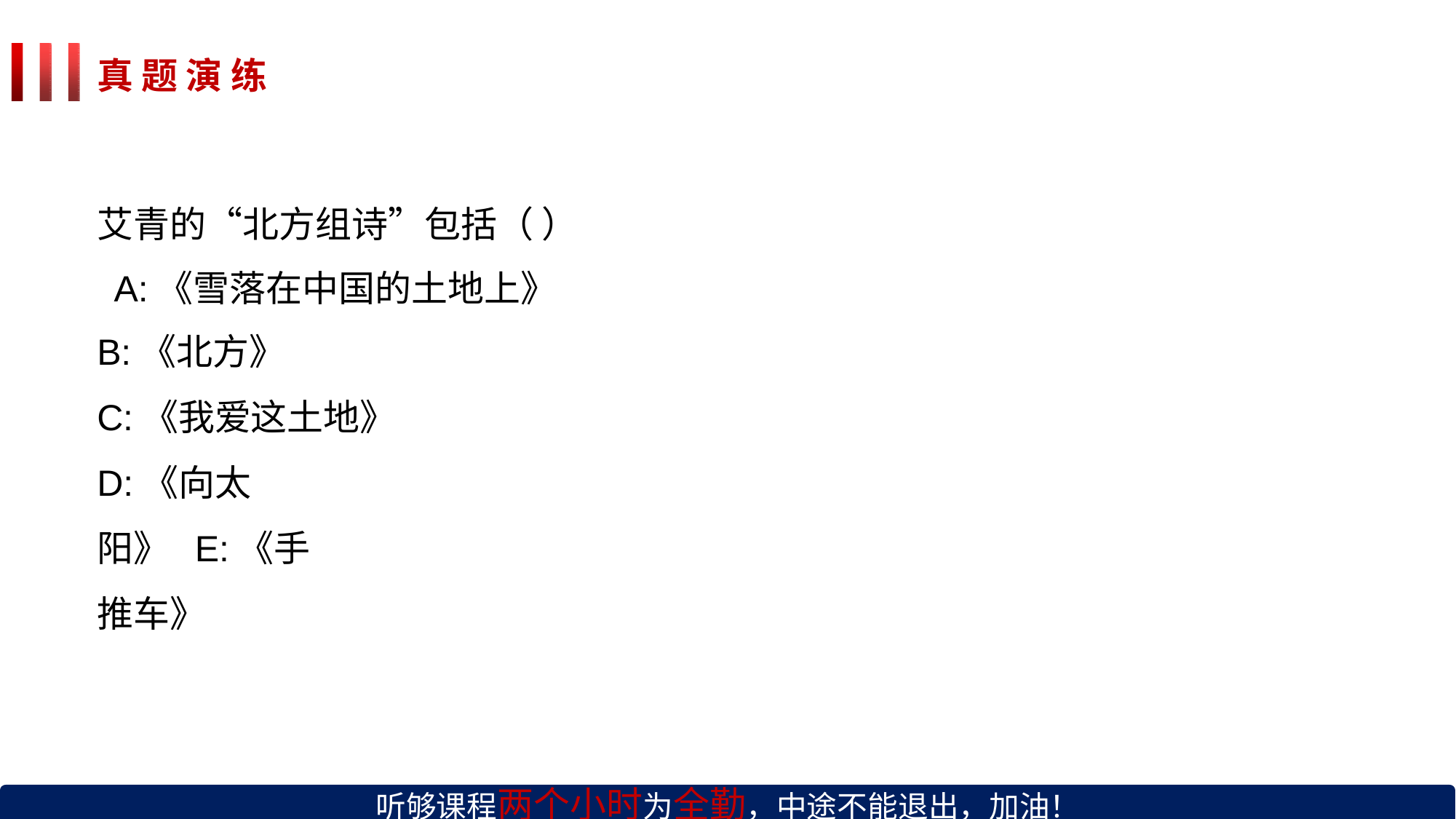

真 题 演 练

艾青的“北方组诗”包括（ ）  A:《雪落在中国的土地上》 B:《北方》
C:《我爱这土地》
D:《向太阳》  E:《手推车》
36

听够课程两个小时为全勤，中途不能退出，加油！